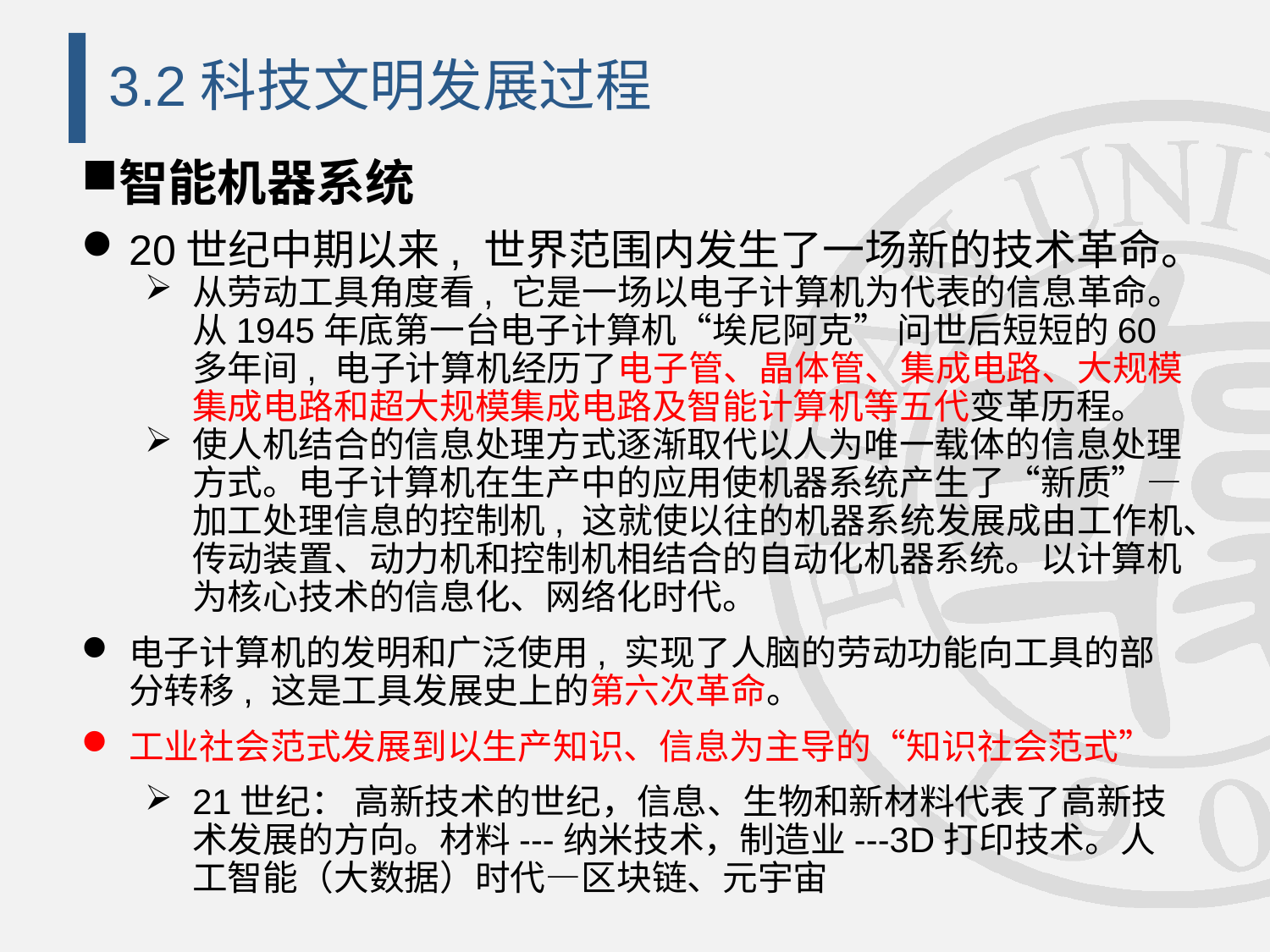

# 3.2科技文明发展过程
智能机器系统
20世纪中期以来, 世界范围内发生了一场新的技术革命。
从劳动工具角度看, 它是一场以电子计算机为代表的信息革命。从1945年底第一台电子计算机“埃尼阿克” 问世后短短的60多年间, 电子计算机经历了电子管、晶体管、集成电路、大规模集成电路和超大规模集成电路及智能计算机等五代变革历程。
使人机结合的信息处理方式逐渐取代以人为唯一载体的信息处理方式。电子计算机在生产中的应用使机器系统产生了“新质”—加工处理信息的控制机, 这就使以往的机器系统发展成由工作机、传动装置、动力机和控制机相结合的自动化机器系统。以计算机为核心技术的信息化、网络化时代。
电子计算机的发明和广泛使用, 实现了人脑的劳动功能向工具的部分转移, 这是工具发展史上的第六次革命。
工业社会范式发展到以生产知识、信息为主导的“知识社会范式”
21世纪： 高新技术的世纪，信息、生物和新材料代表了高新技术发展的方向。材料---纳米技术，制造业---3D打印技术。人工智能（大数据）时代—区块链、元宇宙